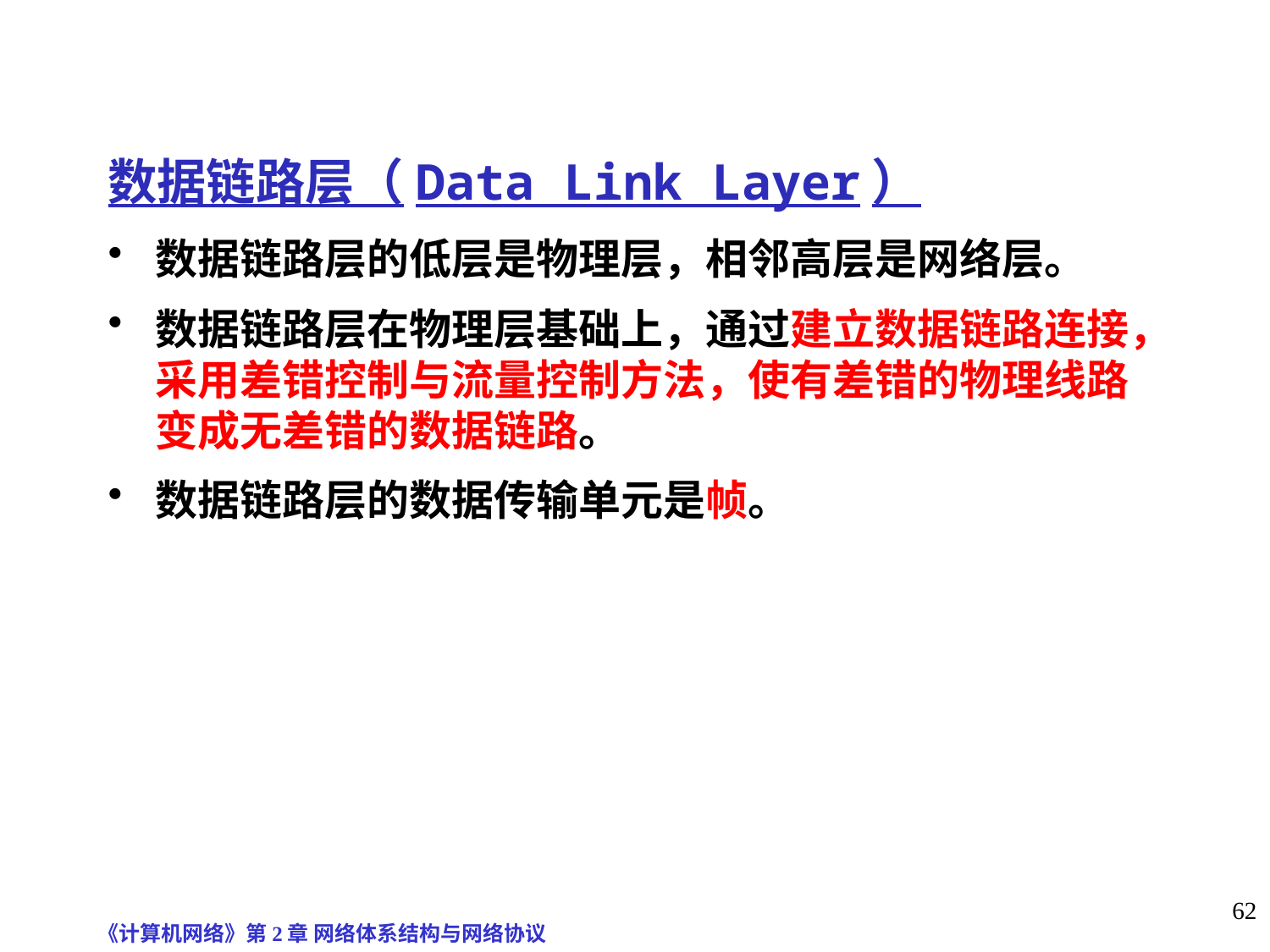

# 数据链路层（Data Link Layer）
数据链路层的低层是物理层，相邻高层是网络层。
数据链路层在物理层基础上，通过建立数据链路连接，采用差错控制与流量控制方法，使有差错的物理线路变成无差错的数据链路。
数据链路层的数据传输单元是帧。

《计算机网络》第2章 网络体系结构与网络协议
62